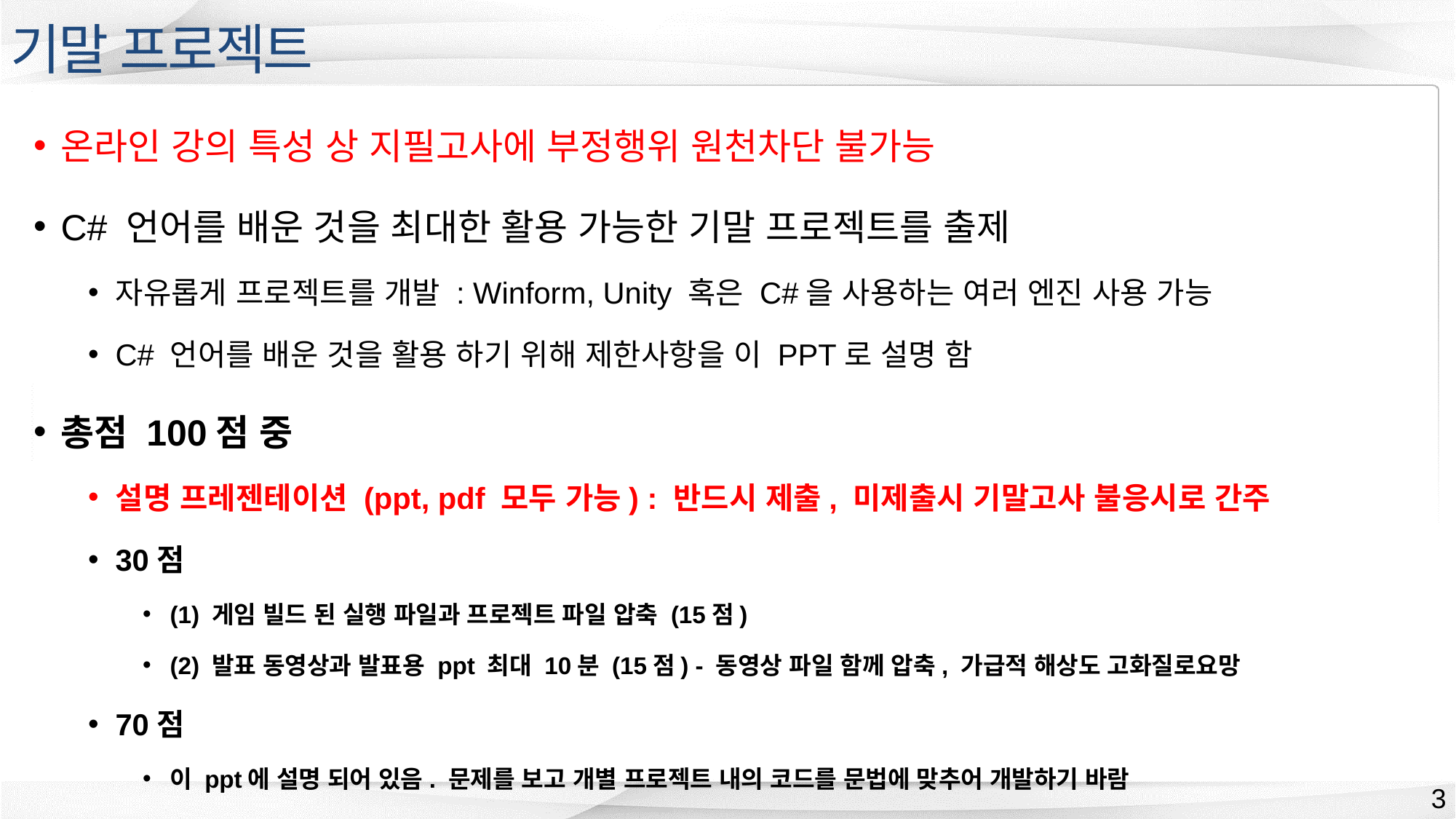

기말 프로젝트
온라인 강의 특성 상 지필고사에 부정행위 원천차단 불가능
C# 언어를 배운 것을 최대한 활용 가능한 기말 프로젝트를 출제
자유롭게 프로젝트를 개발 : Winform, Unity 혹은 C#을 사용하는 여러 엔진 사용 가능
C# 언어를 배운 것을 활용 하기 위해 제한사항을 이 PPT로 설명 함
총점 100점 중
설명 프레젠테이션 (ppt, pdf 모두 가능) : 반드시 제출, 미제출시 기말고사 불응시로 간주
30점
(1) 게임 빌드 된 실행 파일과 프로젝트 파일 압축 (15점)
(2) 발표 동영상과 발표용 ppt 최대 10분 (15점) - 동영상 파일 함께 압축, 가급적 해상도 고화질로요망
70점
이 ppt에 설명 되어 있음. 문제를 보고 개별 프로젝트 내의 코드를 문법에 맞추어 개발하기 바람
3